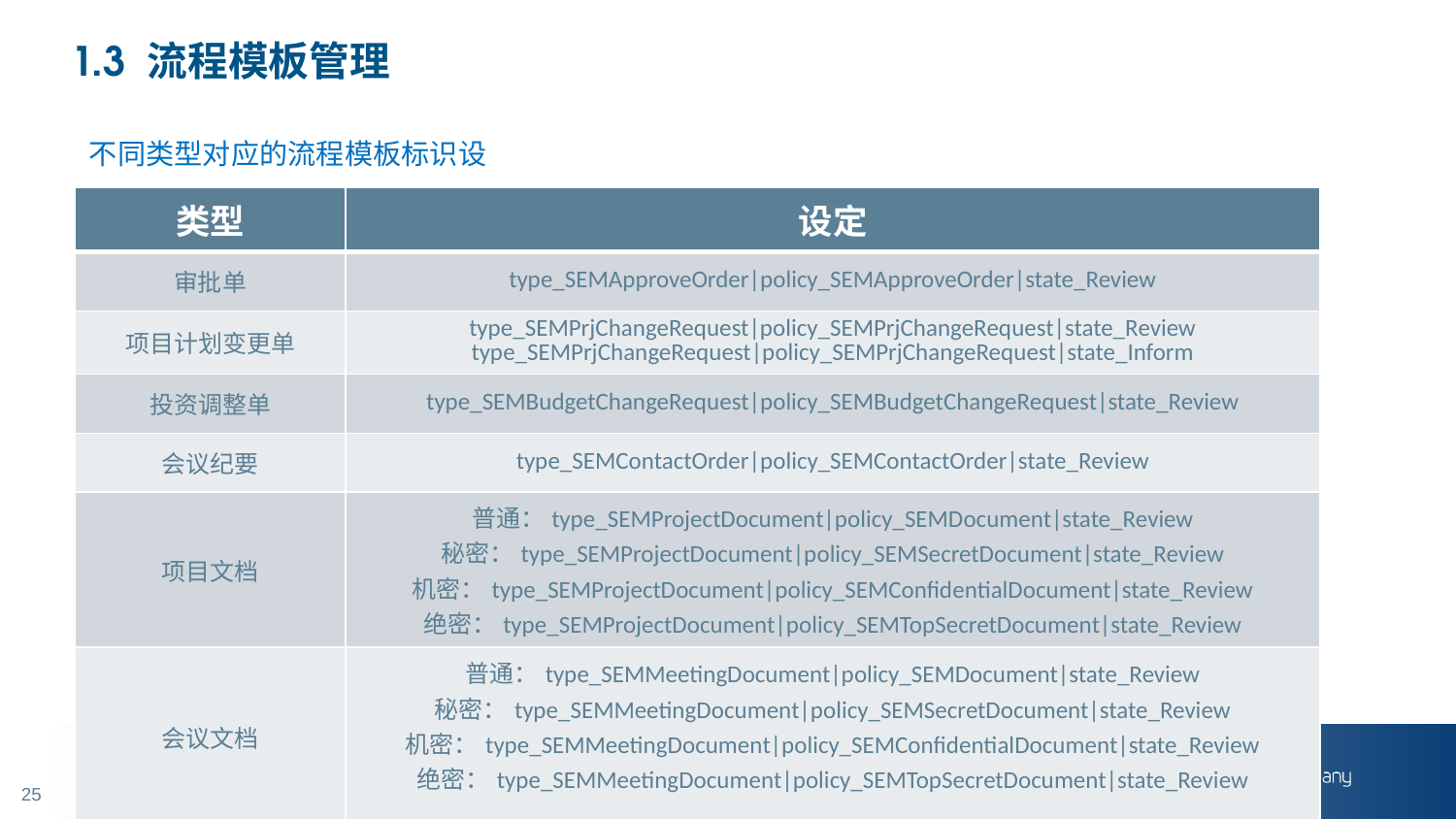

# 1.3 流程模板管理
不同类型对应的流程模板标识设定：
| 类型 | 设定 |
| --- | --- |
| 审批单 | type\_SEMApproveOrder|policy\_SEMApproveOrder|state\_Review |
| 项目计划变更单 | type\_SEMPrjChangeRequest|policy\_SEMPrjChangeRequest|state\_Review type\_SEMPrjChangeRequest|policy\_SEMPrjChangeRequest|state\_Inform |
| 投资调整单 | type\_SEMBudgetChangeRequest|policy\_SEMBudgetChangeRequest|state\_Review |
| 会议纪要 | type\_SEMContactOrder|policy\_SEMContactOrder|state\_Review |
| 项目文档 | 普通：type\_SEMProjectDocument|policy\_SEMDocument|state\_Review 秘密：type\_SEMProjectDocument|policy\_SEMSecretDocument|state\_Review 机密：type\_SEMProjectDocument|policy\_SEMConfidentialDocument|state\_Review 绝密：type\_SEMProjectDocument|policy\_SEMTopSecretDocument|state\_Review |
| 会议文档 | 普通：type\_SEMMeetingDocument|policy\_SEMDocument|state\_Review 秘密：type\_SEMMeetingDocument|policy\_SEMSecretDocument|state\_Review 机密：type\_SEMMeetingDocument|policy\_SEMConfidentialDocument|state\_Review 绝密：type\_SEMMeetingDocument|policy\_SEMTopSecretDocument|state\_Review |